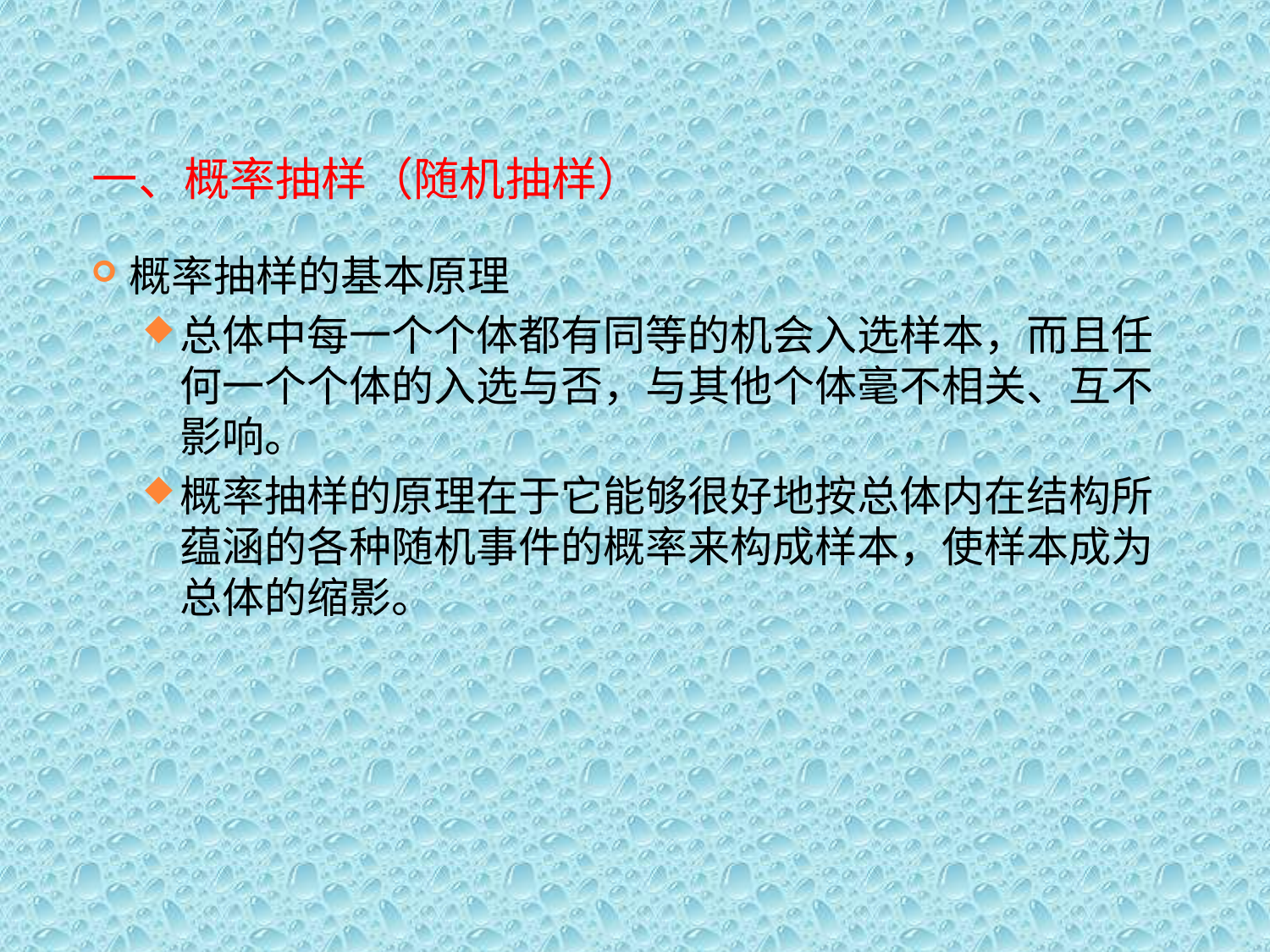

# 一、概率抽样（随机抽样）
概率抽样的基本原理
总体中每一个个体都有同等的机会入选样本，而且任何一个个体的入选与否，与其他个体毫不相关、互不影响。
概率抽样的原理在于它能够很好地按总体内在结构所蕴涵的各种随机事件的概率来构成样本，使样本成为总体的缩影。